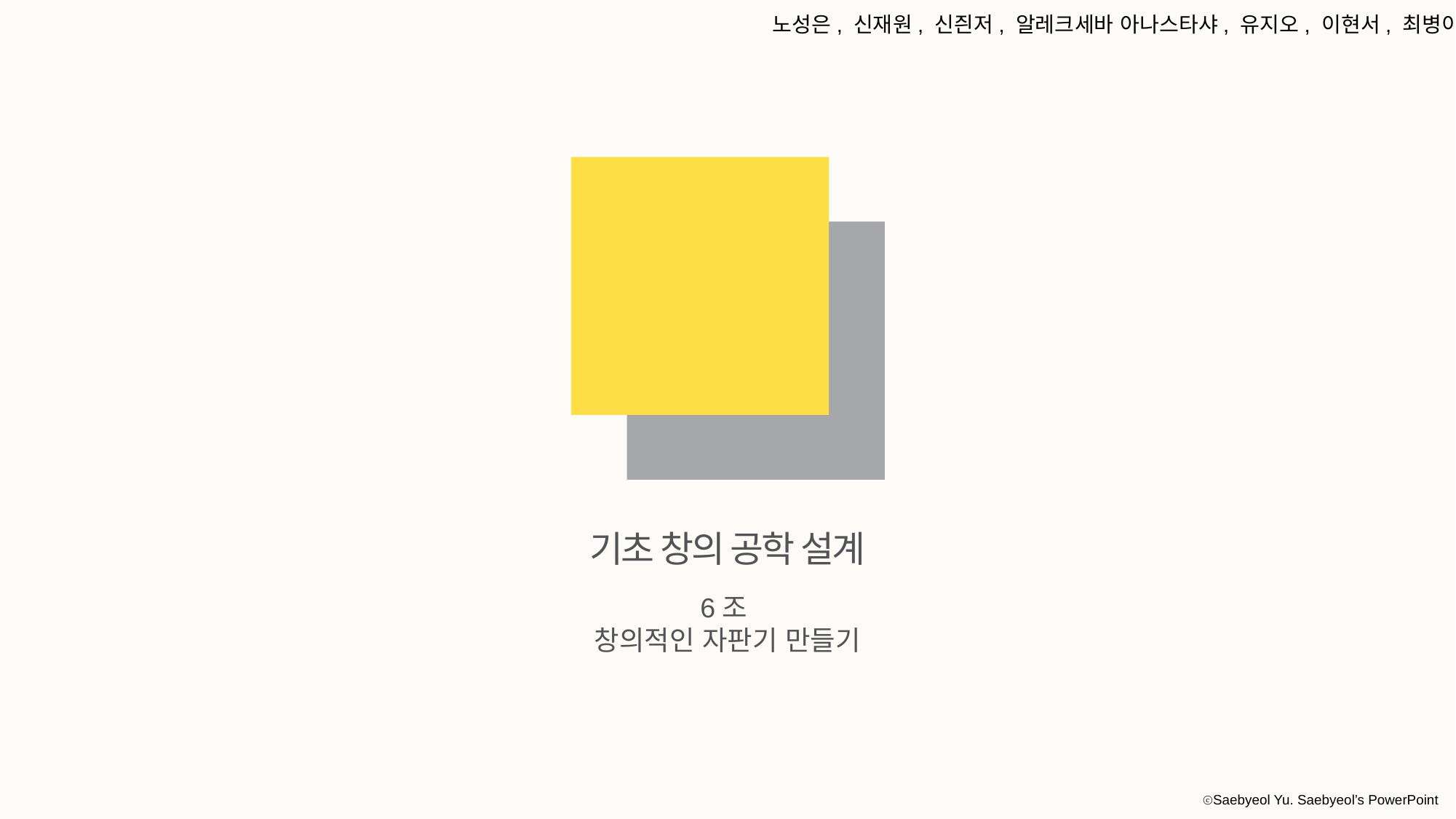

노성은, 신재원, 신즨저, 알레크세바 아나스타샤, 유지오, 이현서, 최병이

기초 창의 공학 설계
6조
창의적인 자판기 만들기